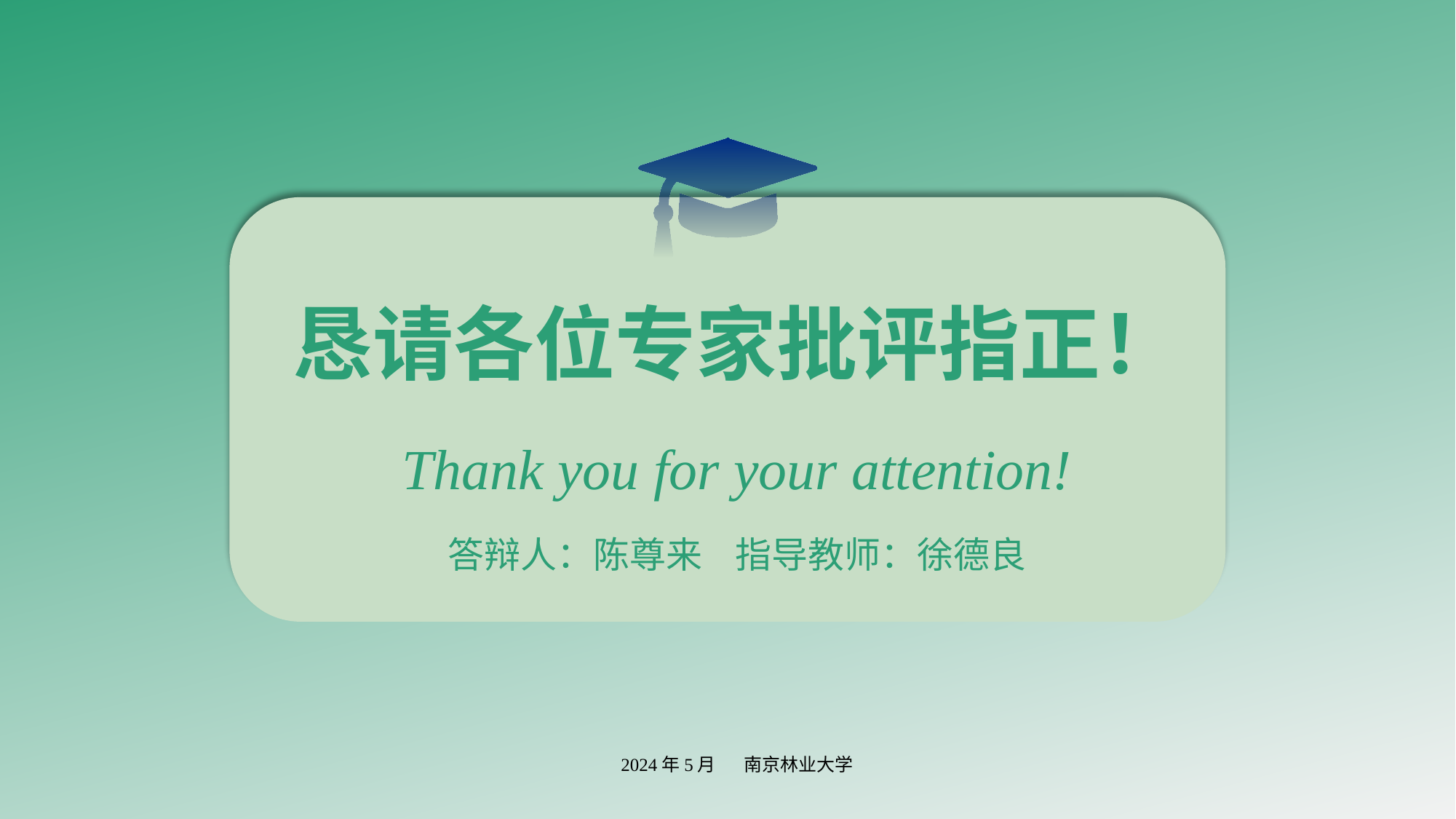

恳请各位专家批评指正！
Thank you for your attention!
答辩人：陈尊来    指导教师：徐德良
2024年5月       南京林业大学